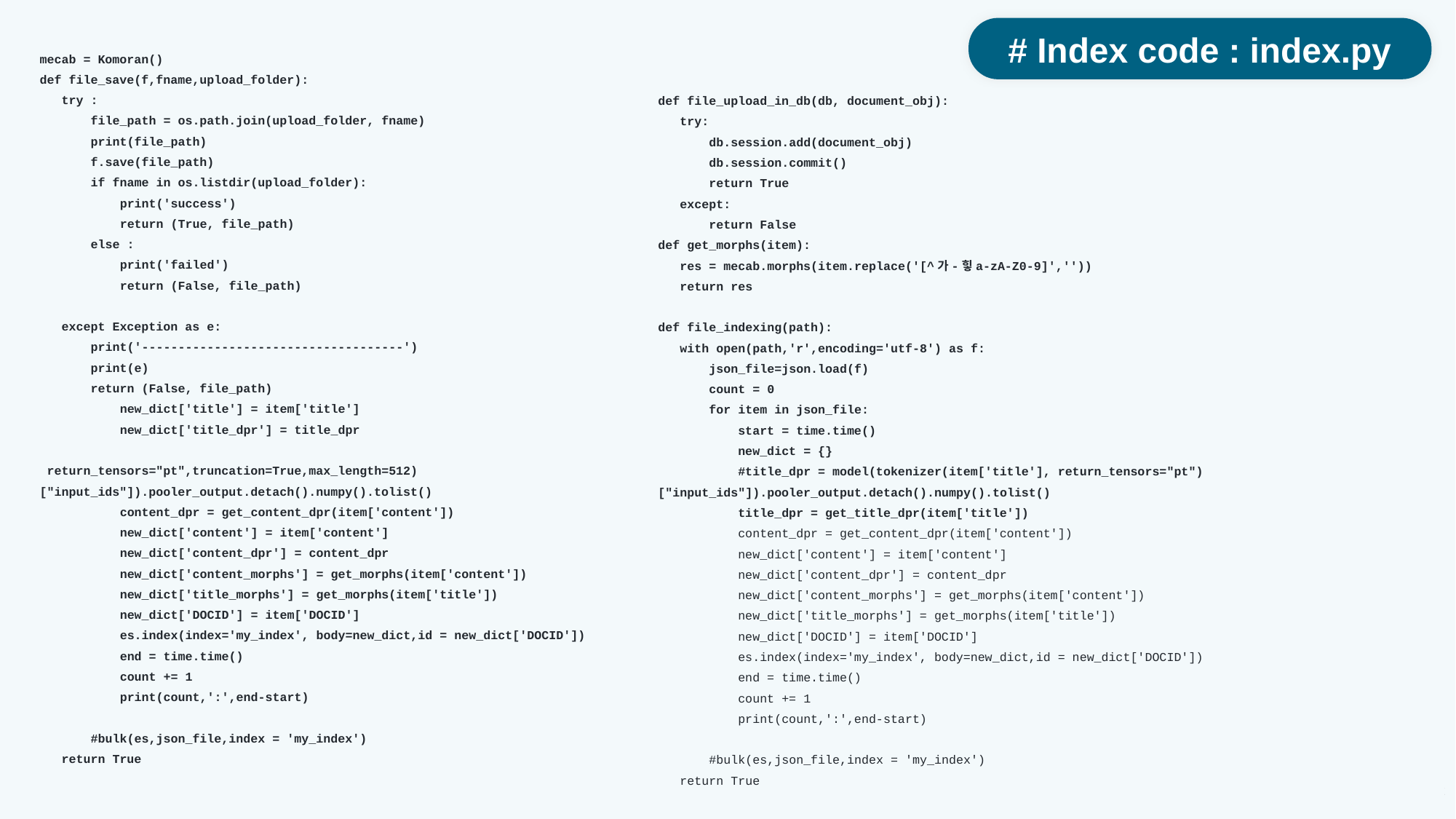

# Index code : index.py
mecab = Komoran()
def file_save(f,fname,upload_folder):
   try :
       file_path = os.path.join(upload_folder, fname)
       print(file_path)
       f.save(file_path)
       if fname in os.listdir(upload_folder):
           print('success')
           return (True, file_path)
       else :
           print('failed')
           return (False, file_path)

   except Exception as e:
       print('------------------------------------')
       print(e)
       return (False, file_path)
           new_dict['title'] = item['title']
           new_dict['title_dpr'] = title_dpr

 return_tensors="pt",truncation=True,max_length=512)["input_ids"]).pooler_output.detach().numpy().tolist()
           content_dpr = get_content_dpr(item['content'])
           new_dict['content'] = item['content']
           new_dict['content_dpr'] = content_dpr
           new_dict['content_morphs'] = get_morphs(item['content'])
           new_dict['title_morphs'] = get_morphs(item['title'])
           new_dict['DOCID'] = item['DOCID']
           es.index(index='my_index', body=new_dict,id = new_dict['DOCID'])
           end = time.time()
           count += 1
           print(count,':',end-start)

       #bulk(es,json_file,index = 'my_index')
   return True
def file_upload_in_db(db, document_obj):
   try:
       db.session.add(document_obj)
       db.session.commit()
       return True
   except:
       return False
def get_morphs(item):
   res = mecab.morphs(item.replace('[^가-힣a-zA-Z0-9]',''))
   return res

def file_indexing(path):
   with open(path,'r',encoding='utf-8') as f:
       json_file=json.load(f)
       count = 0
       for item in json_file:
           start = time.time()
           new_dict = {}
           #title_dpr = model(tokenizer(item['title'], return_tensors="pt")["input_ids"]).pooler_output.detach().numpy().tolist()
           title_dpr = get_title_dpr(item['title'])
           content_dpr = get_content_dpr(item['content'])
           new_dict['content'] = item['content']
           new_dict['content_dpr'] = content_dpr
           new_dict['content_morphs'] = get_morphs(item['content'])
           new_dict['title_morphs'] = get_morphs(item['title'])
           new_dict['DOCID'] = item['DOCID']
           es.index(index='my_index', body=new_dict,id = new_dict['DOCID'])
           end = time.time()
           count += 1
           print(count,':',end-start)

       #bulk(es,json_file,index = 'my_index')
   return True